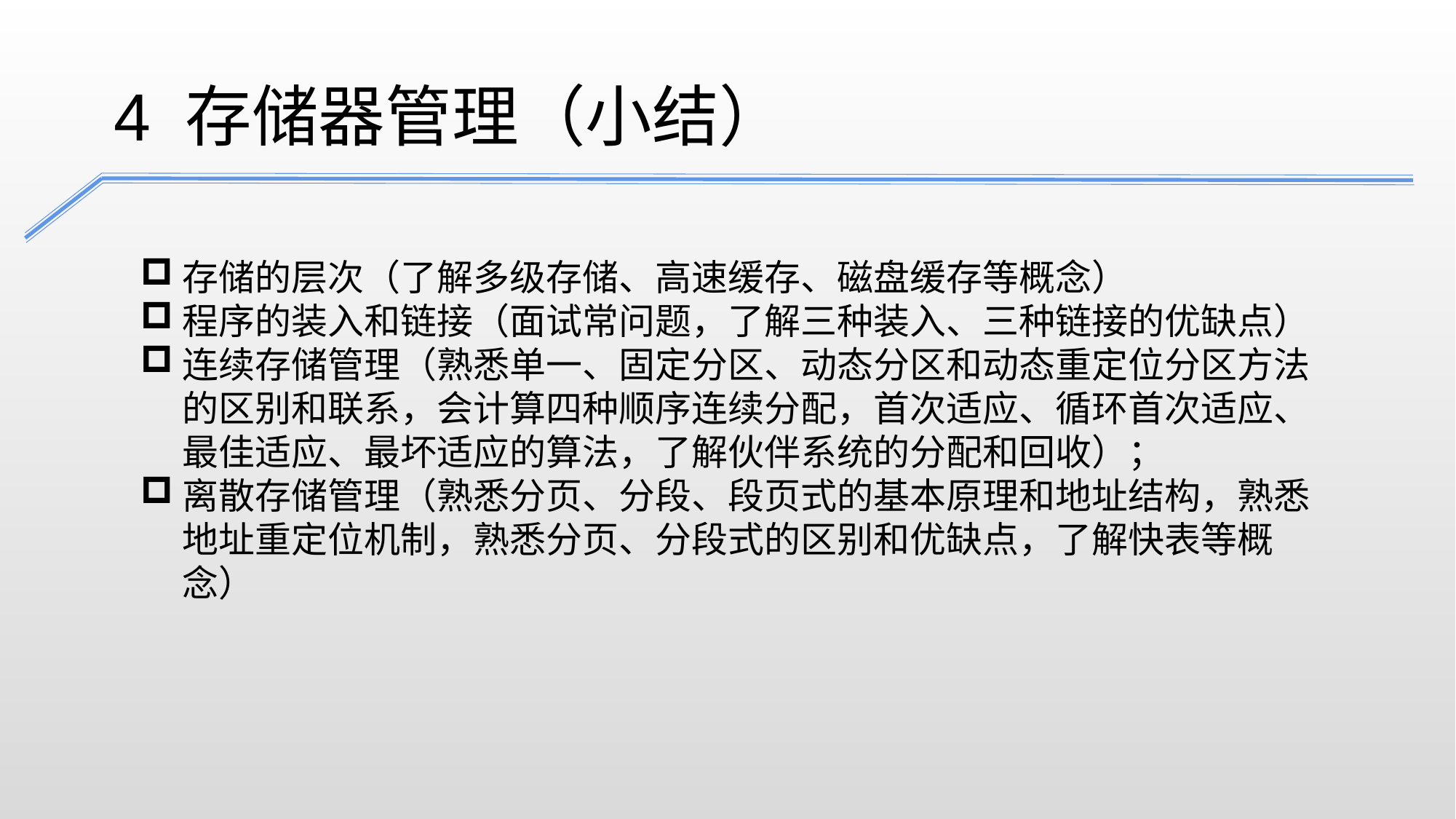

4 存储器管理（小结）
存储的层次（了解多级存储、高速缓存、磁盘缓存等概念）
程序的装入和链接（面试常问题，了解三种装入、三种链接的优缺点）
连续存储管理（熟悉单一、固定分区、动态分区和动态重定位分区方法的区别和联系，会计算四种顺序连续分配，首次适应、循环首次适应、最佳适应、最坏适应的算法，了解伙伴系统的分配和回收）；
离散存储管理（熟悉分页、分段、段页式的基本原理和地址结构，熟悉地址重定位机制，熟悉分页、分段式的区别和优缺点，了解快表等概念）